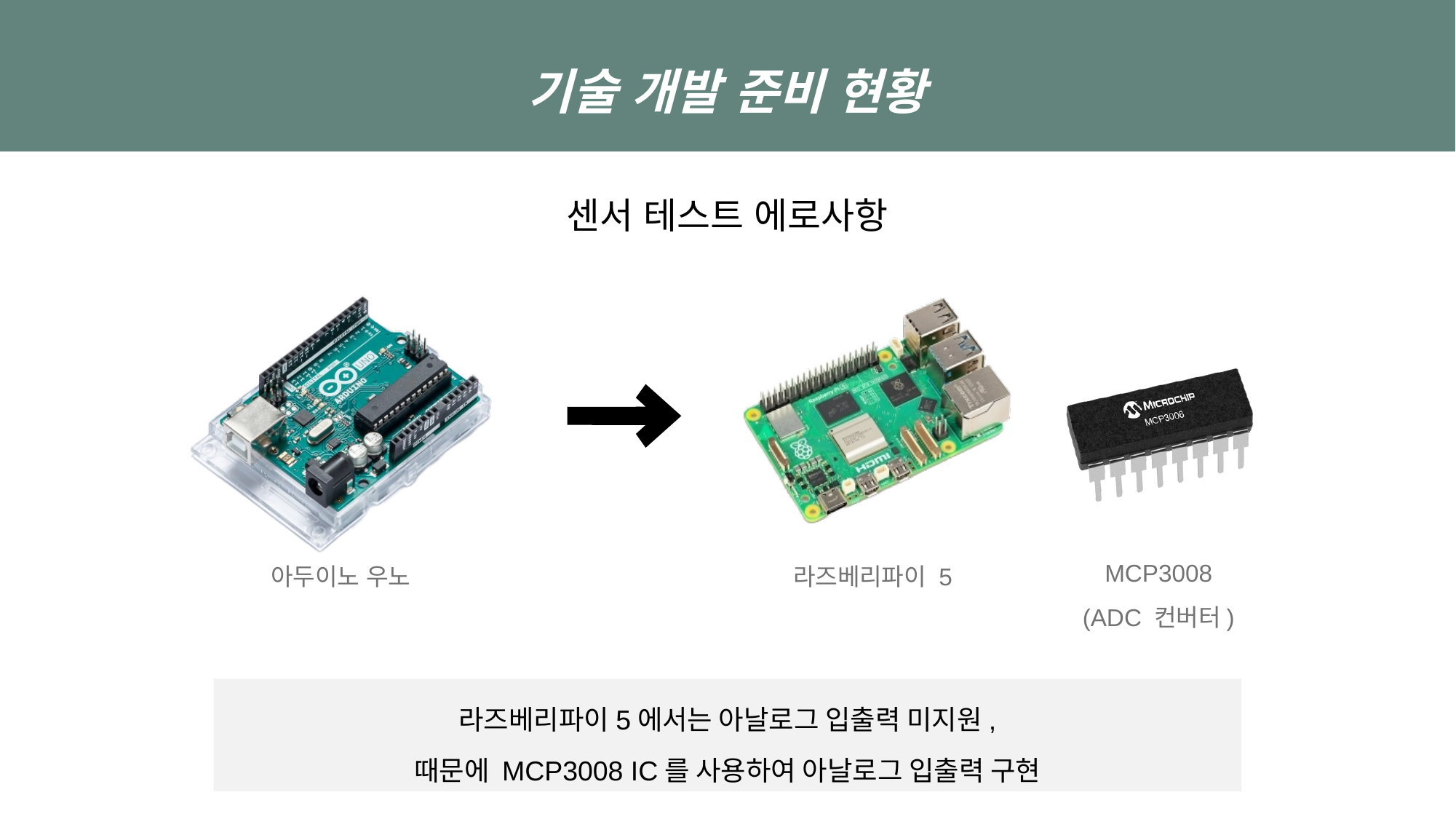

기술 개발 준비 현황
센서 테스트 에로사항

MCP3008
(ADC 컨버터)
아두이노 우노
라즈베리파이 5
라즈베리파이5에서는 아날로그 입출력 미지원,
때문에 MCP3008 IC를 사용하여 아날로그 입출력 구현